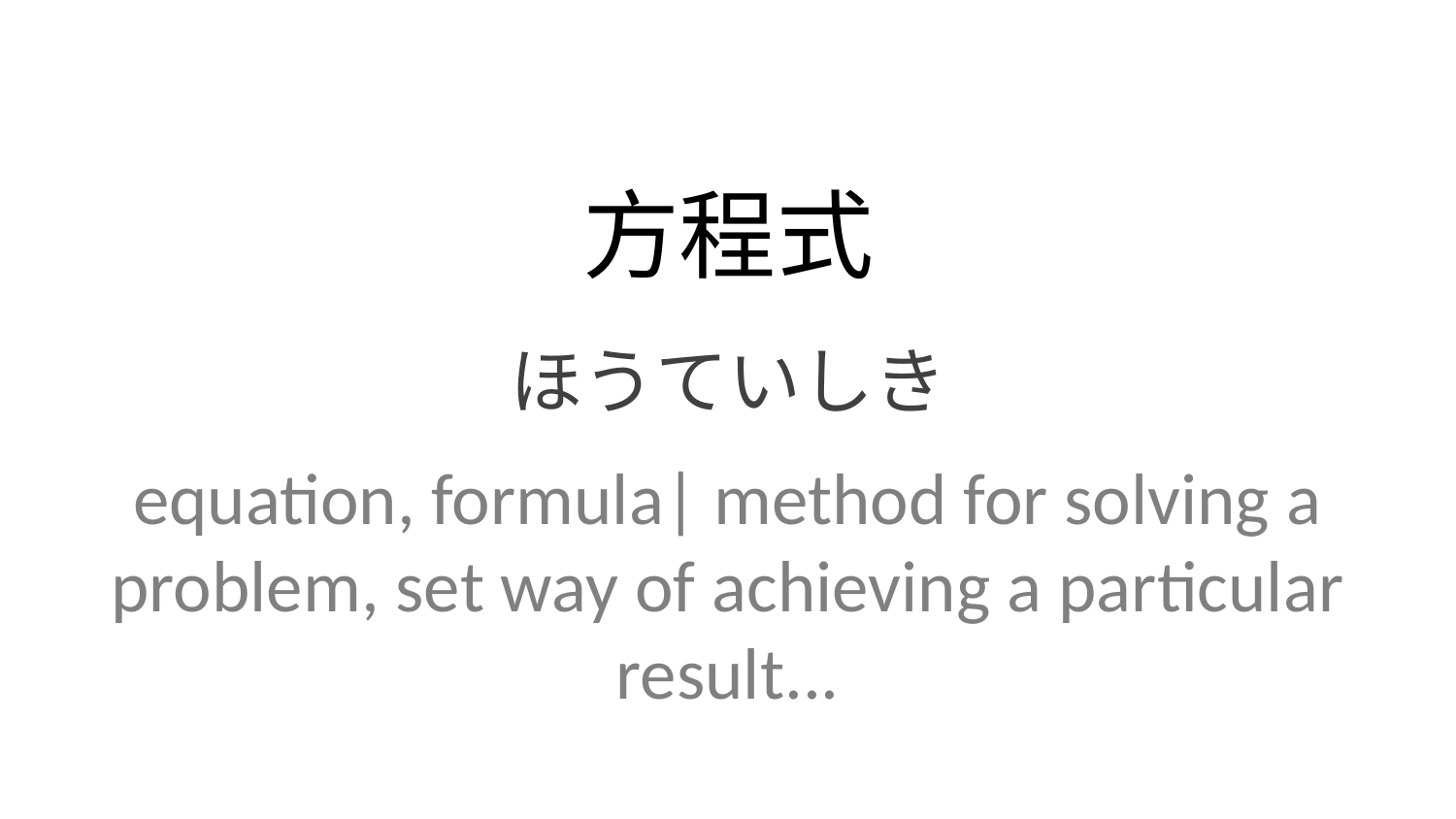

方程式

ほうていしき
equation, formula| method for solving a problem, set way of achieving a particular result...